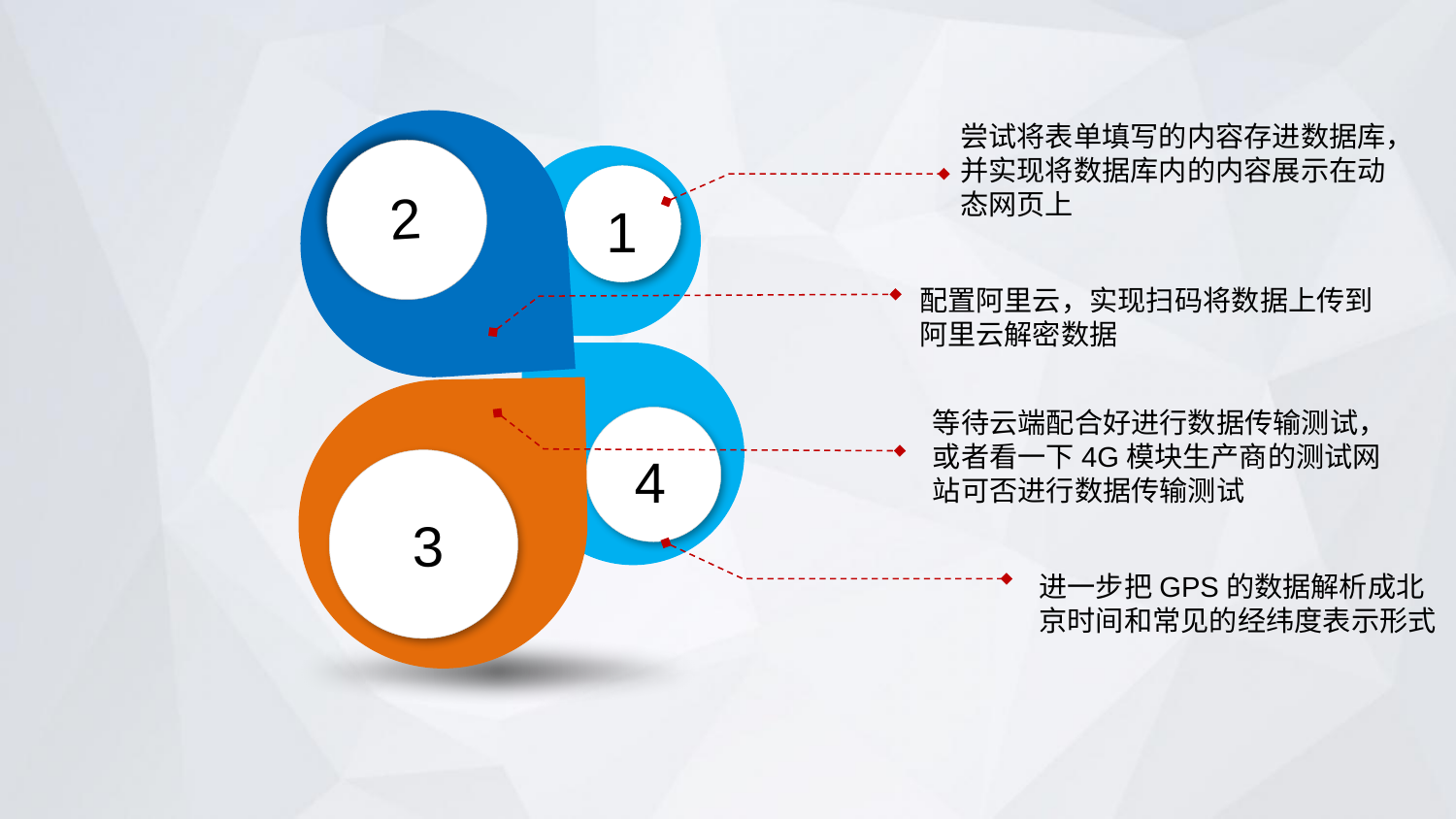

2
尝试将表单填写的内容存进数据库，并实现将数据库内的内容展示在动态网页上

1

配置阿里云，实现扫码将数据上传到
阿里云解密数据

4

3
等待云端配合好进行数据传输测试，
或者看一下4G模块生产商的测试网
站可否进行数据传输测试

进一步把GPS的数据解析成北
京时间和常见的经纬度表示形式